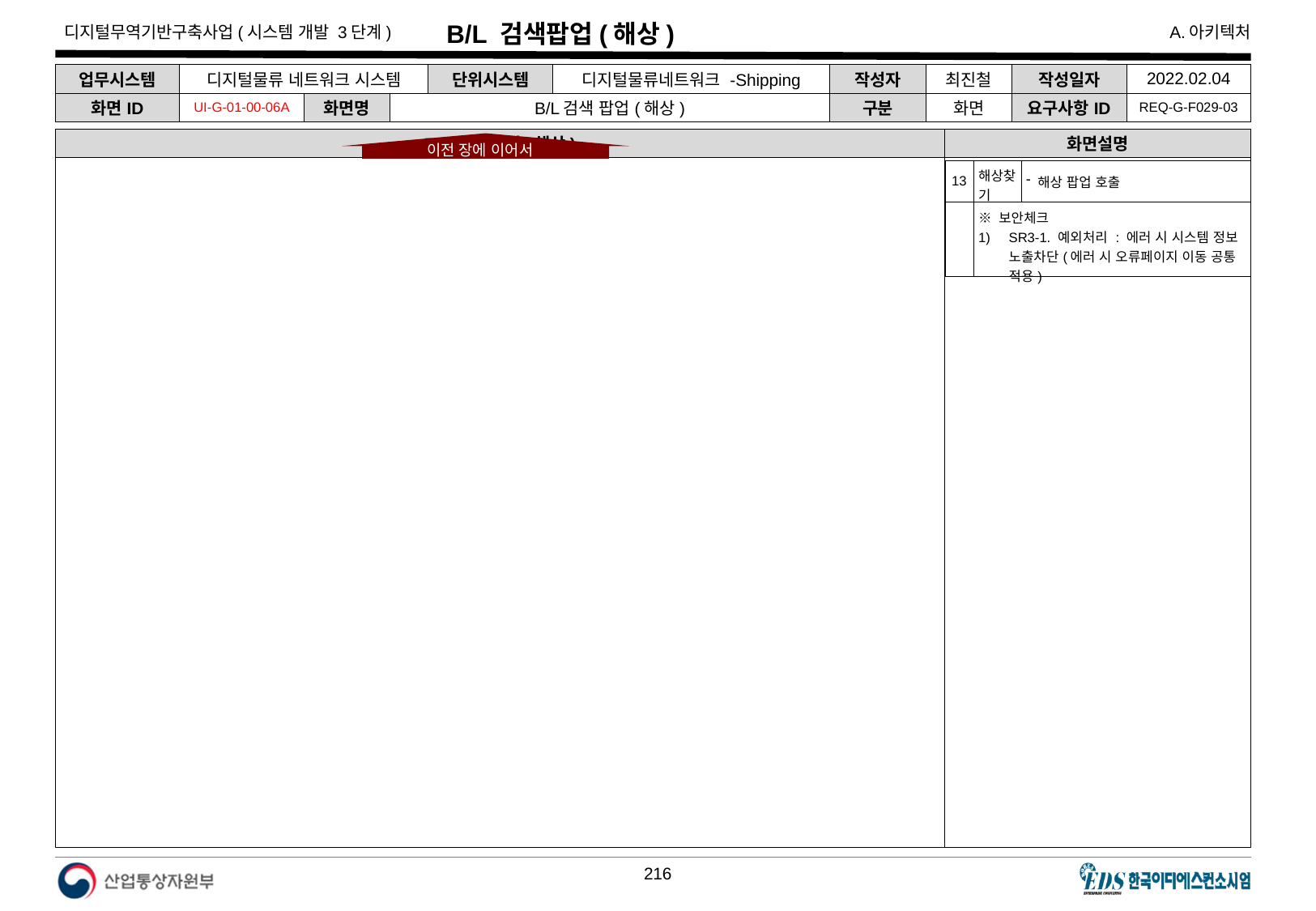

# B/L 검색팝업(해상)
| 업무시스템 | 디지털물류 네트워크 시스템 |  |  | 단위시스템 | 디지털물류네트워크 -Shipping | 작성자 | 최진철 | 작성일자 | 2022.02.04 |
| --- | --- | --- | --- | --- | --- | --- | --- | --- | --- |
| 화면ID | UI-G-01-00-06A | 화면명 | B/L검색 팝업(해상) |  |  | 구분 | 화면 | 요구사항ID | REQ-G-F029-03 |
B/L 검색팝업(해상)

화면설명

이전 장에 이어서

| 13 | 해상찾기 | 해상 팝업 호출 |
| --- | --- | --- |
|  | ※ 보안체크 SR3-1. 예외처리 : 에러 시 시스템 정보 노출차단(에러 시 오류페이지 이동 공통 적용) |  |
다음 장에 이어서